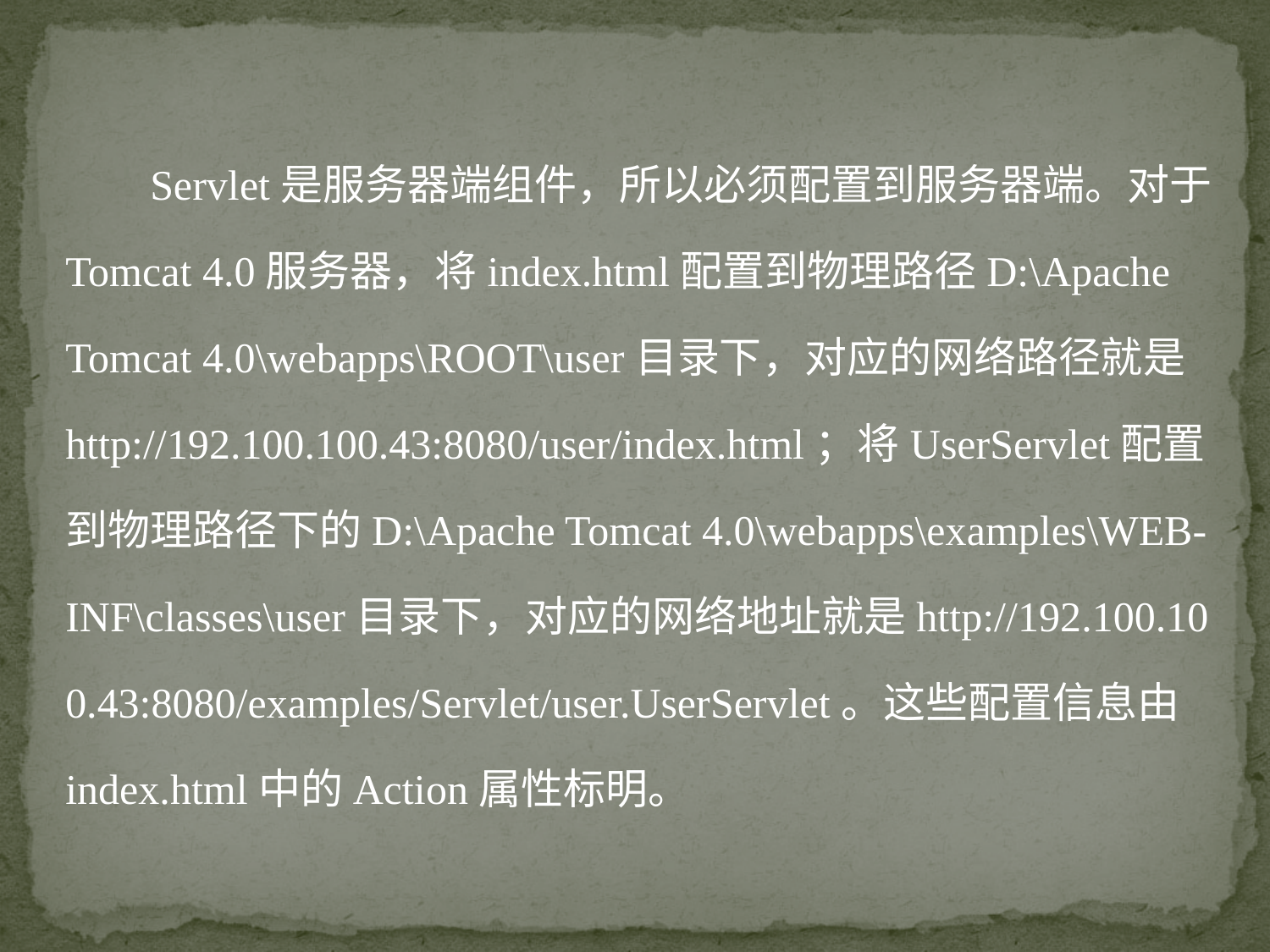

Servlet是服务器端组件，所以必须配置到服务器端。对于Tomcat 4.0服务器，将index.html配置到物理路径D:\Apache Tomcat 4.0\webapps\ROOT\user目录下，对应的网络路径就是http://192.100.100.43:8080/user/index.html；将UserServlet配置到物理路径下的D:\Apache Tomcat 4.0\webapps\examples\WEB-INF\classes\user目录下，对应的网络地址就是http://192.100.100.43:8080/examples/Servlet/user.UserServlet。这些配置信息由index.html中的Action属性标明。